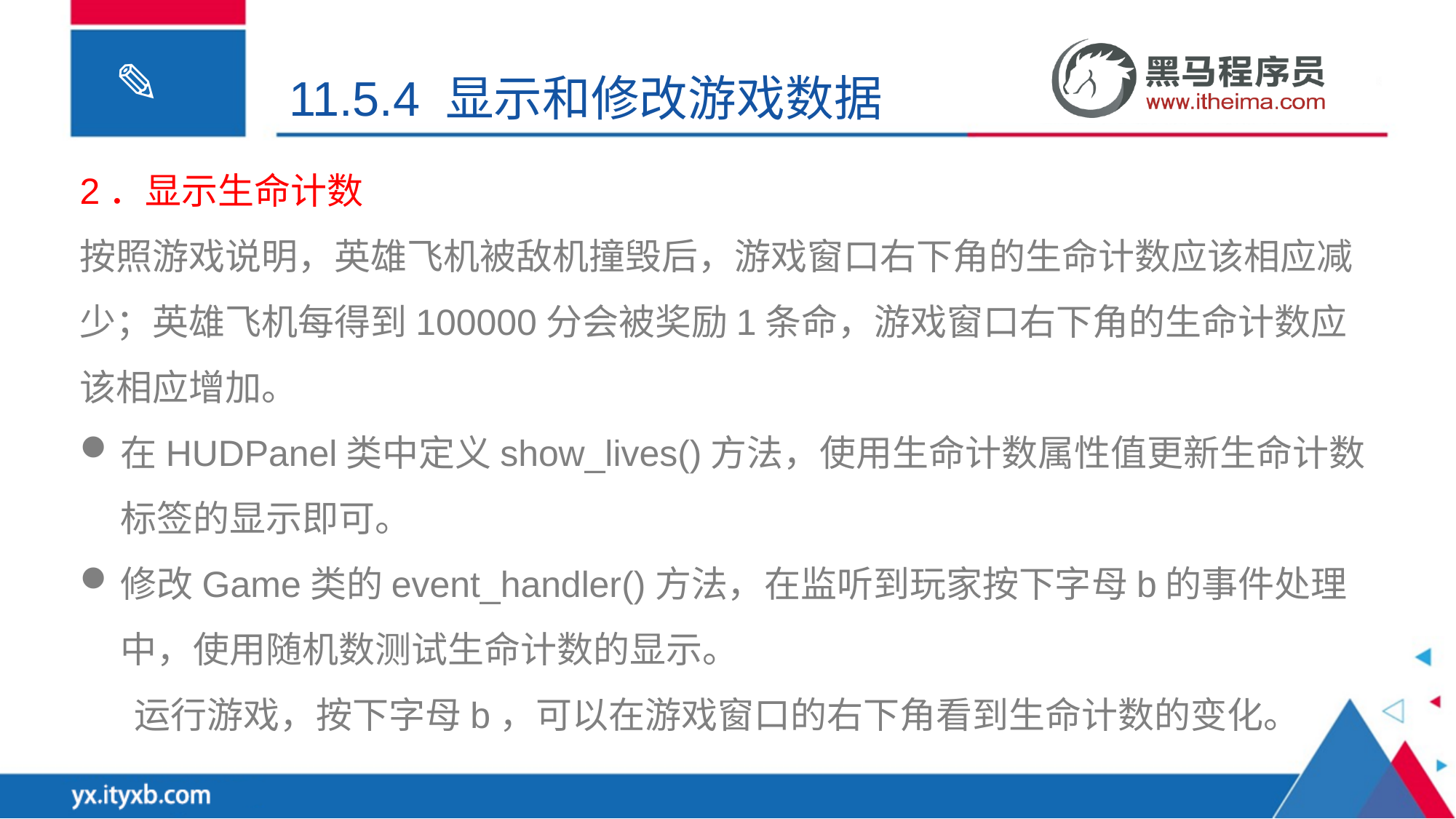

11.5.4 显示和修改游戏数据
2．显示生命计数
按照游戏说明，英雄飞机被敌机撞毁后，游戏窗口右下角的生命计数应该相应减少；英雄飞机每得到100000分会被奖励1条命，游戏窗口右下角的生命计数应该相应增加。
在HUDPanel类中定义show_lives()方法，使用生命计数属性值更新生命计数标签的显示即可。
修改Game类的event_handler()方法，在监听到玩家按下字母b的事件处理中，使用随机数测试生命计数的显示。
运行游戏，按下字母b，可以在游戏窗口的右下角看到生命计数的变化。